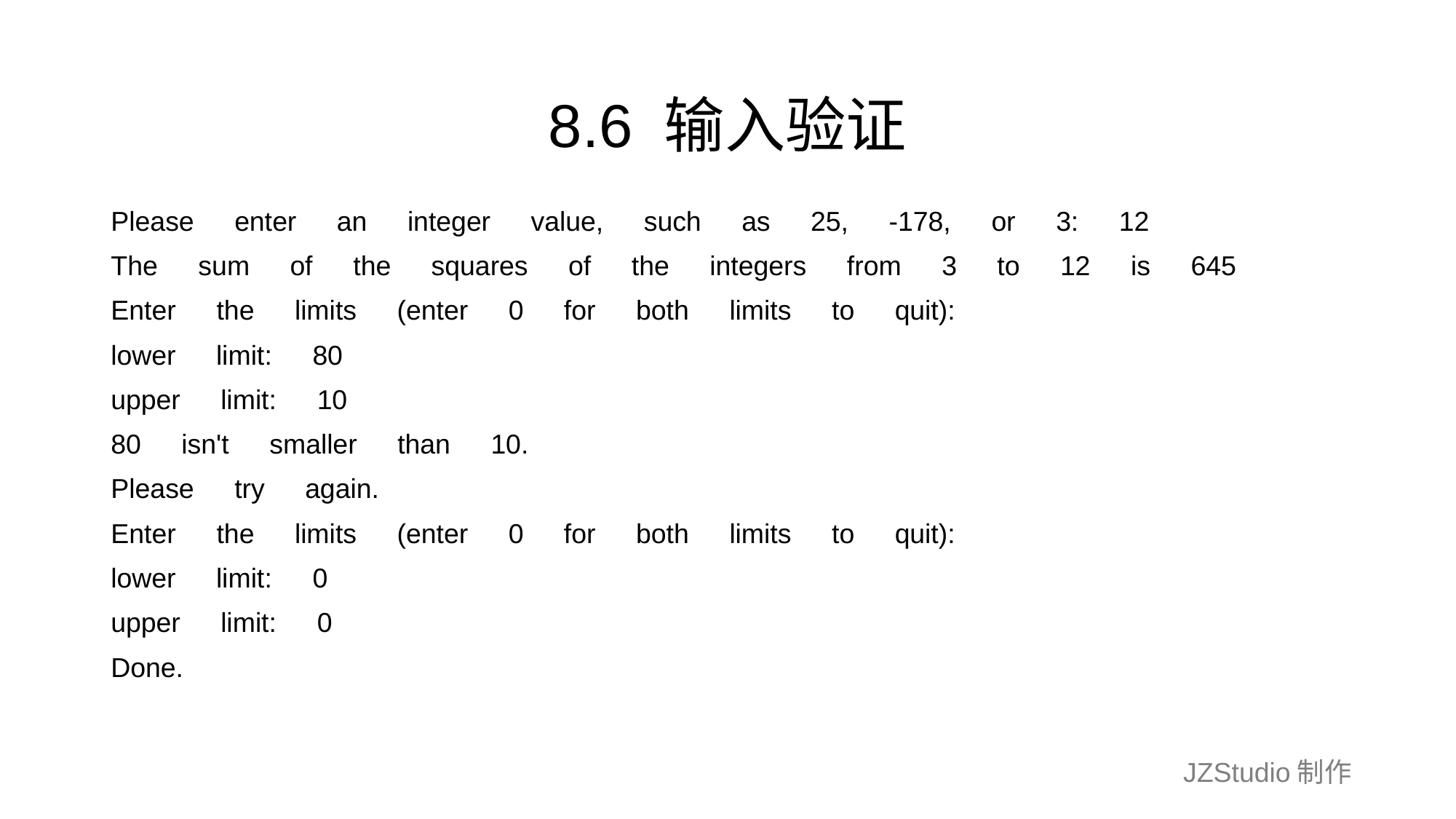

# 8.6 输入验证
Please　enter　an　integer　value,　such　as　25,　-178,　or　3:　12
The　sum　of　the　squares　of　the　integers　from　3　to　12　is　645
Enter　the　limits　(enter　0　for　both　limits　to　quit):
lower　limit:　80
upper　limit:　10
80　isn't　smaller　than　10.
Please　try　again.
Enter　the　limits　(enter　0　for　both　limits　to　quit):
lower　limit:　0
upper　limit:　0
Done.